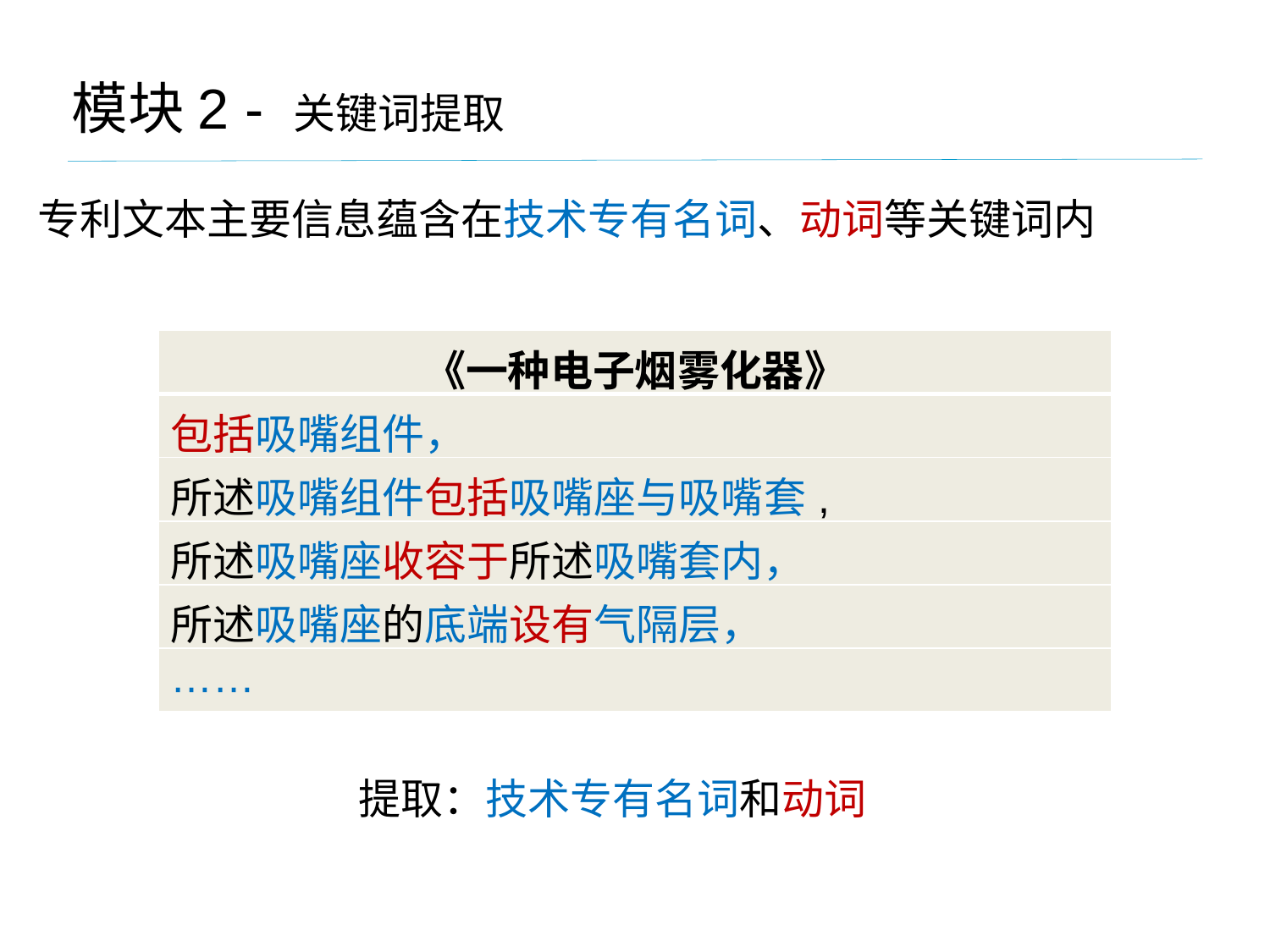

模块2 - 关键词提取

专利文本主要信息蕴含在技术专有名词、动词等关键词内
| 《一种电子烟雾化器》 |
| --- |
| 包括吸嘴组件， |
| 所述吸嘴组件包括吸嘴座与吸嘴套, |
| 所述吸嘴座收容于所述吸嘴套内， |
| 所述吸嘴座的底端设有气隔层， |
| …… |
提取：技术专有名词和动词